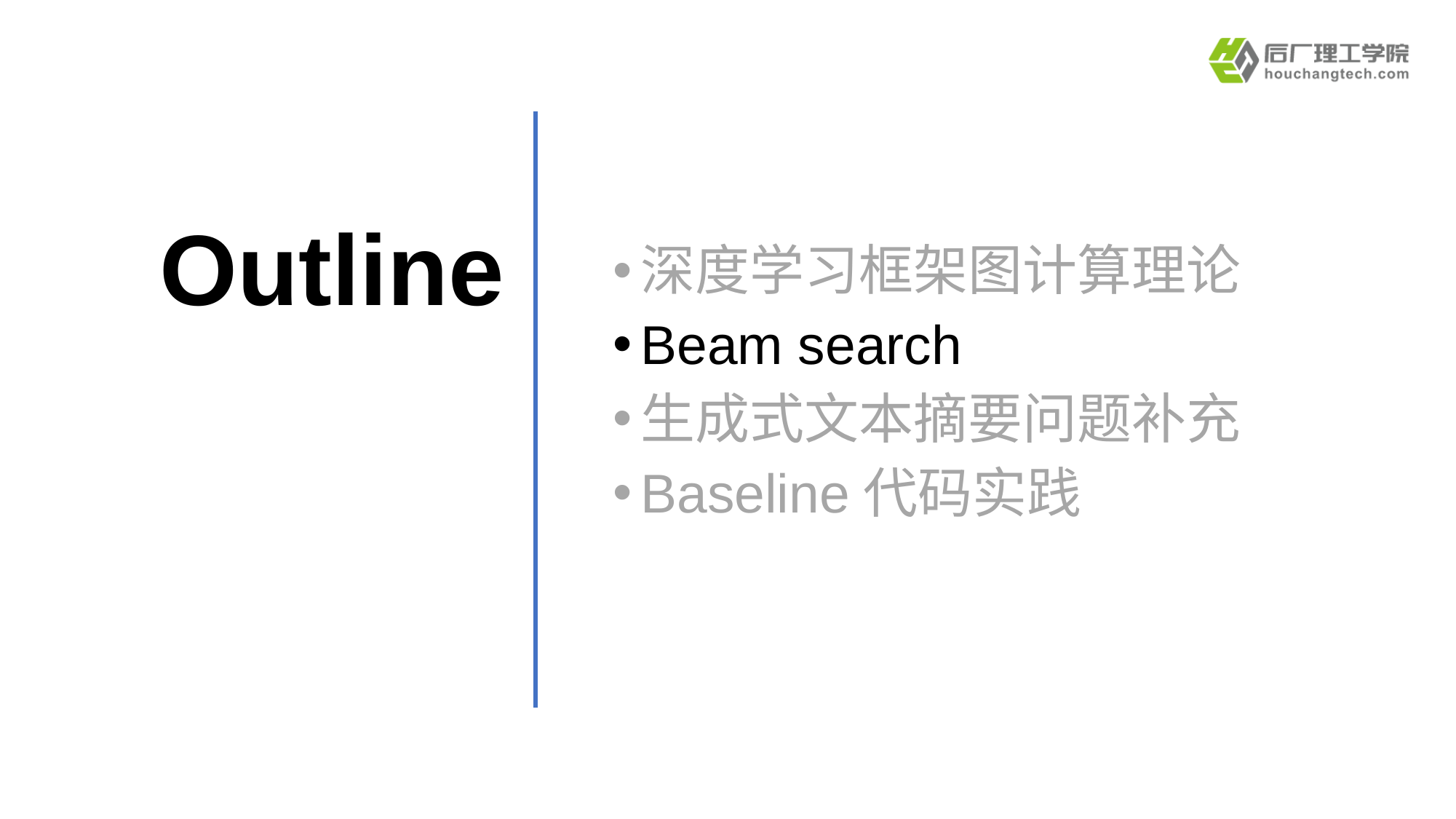

# Outline
深度学习框架图计算理论
Beam search
生成式文本摘要问题补充
Baseline代码实践